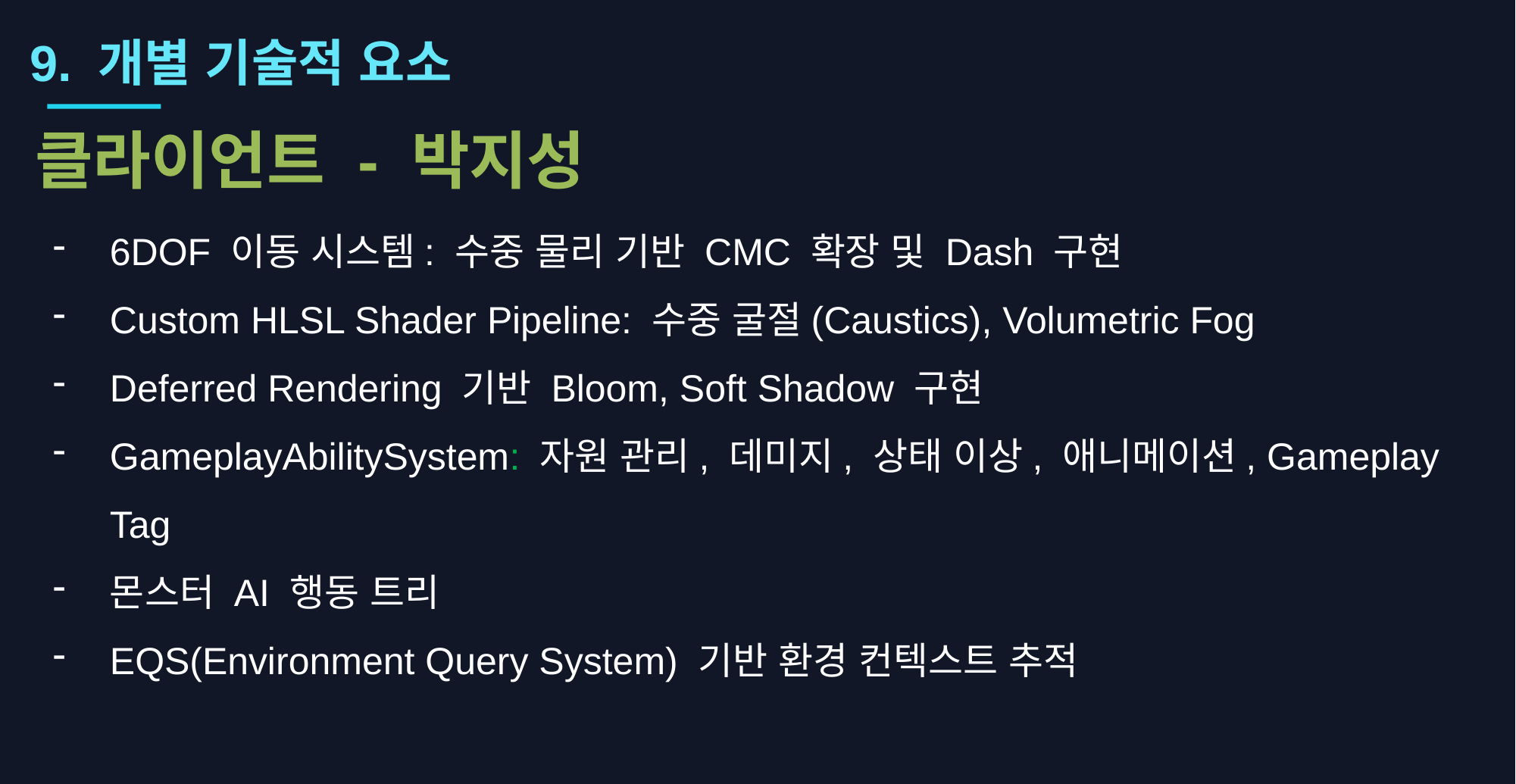

9. 개별 기술적 요소
클라이언트 - 박지성
6DOF 이동 시스템: 수중 물리 기반 CMC 확장 및 Dash 구현
Custom HLSL Shader Pipeline: 수중 굴절(Caustics), Volumetric Fog
Deferred Rendering 기반 Bloom, Soft Shadow 구현
GameplayAbilitySystem: 자원 관리, 데미지, 상태 이상, 애니메이션, Gameplay Tag
몬스터 AI 행동 트리
EQS(Environment Query System) 기반 환경 컨텍스트 추적